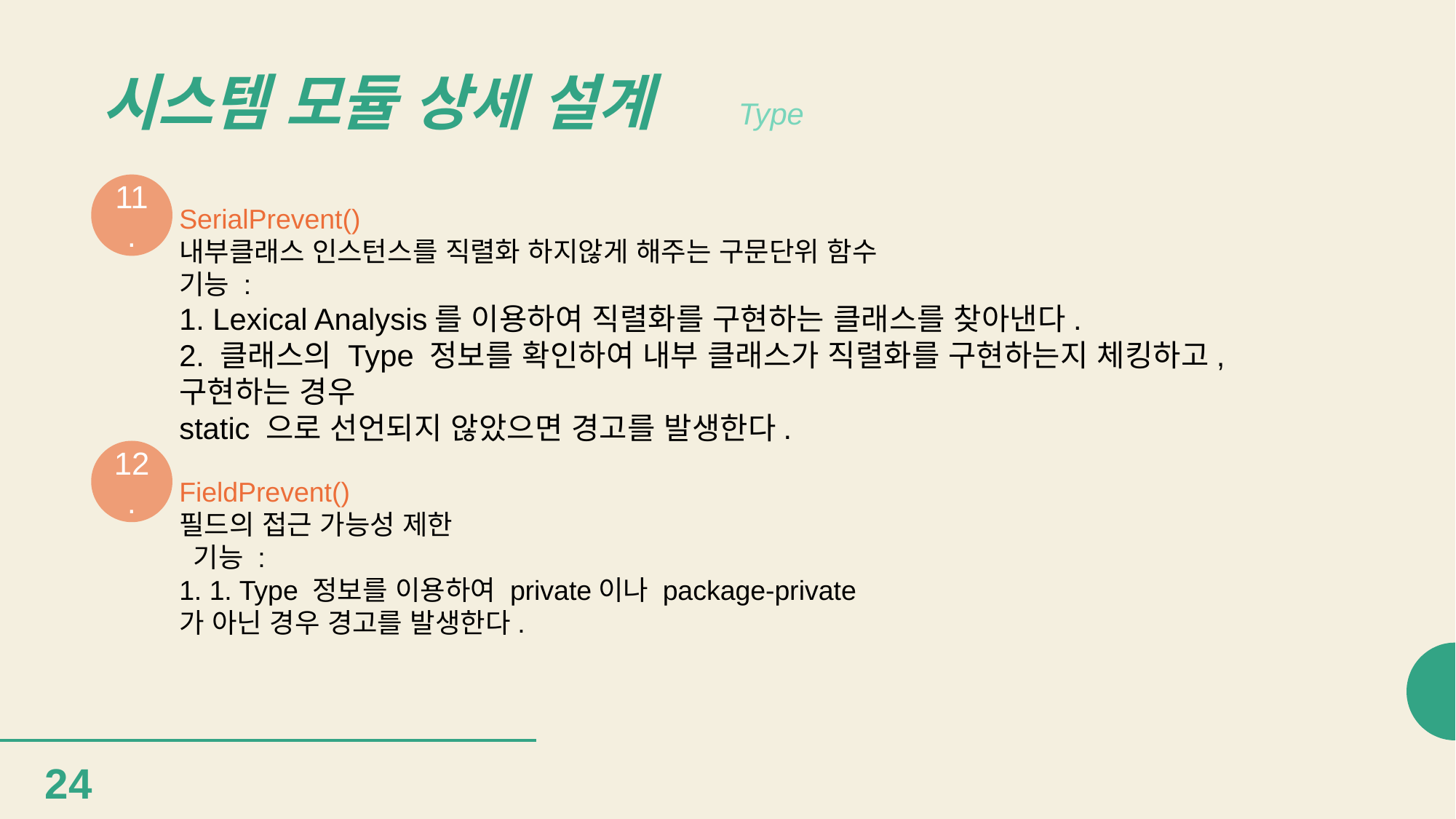

# 시스템 모듈 상세 설계
Type
11.
SerialPrevent()
내부클래스 인스턴스를 직렬화 하지않게 해주는 구문단위 함수
기능 :
1. Lexical Analysis를 이용하여 직렬화를 구현하는 클래스를 찾아낸다.
2. 클래스의 Type 정보를 확인하여 내부 클래스가 직렬화를 구현하는지 체킹하고, 구현하는 경우
static 으로 선언되지 않았으면 경고를 발생한다.

12.
FieldPrevent()
필드의 접근 가능성 제한
 기능 :
1. 1. Type 정보를 이용하여 private이나 package-private가 아닌 경우 경고를 발생한다.
24